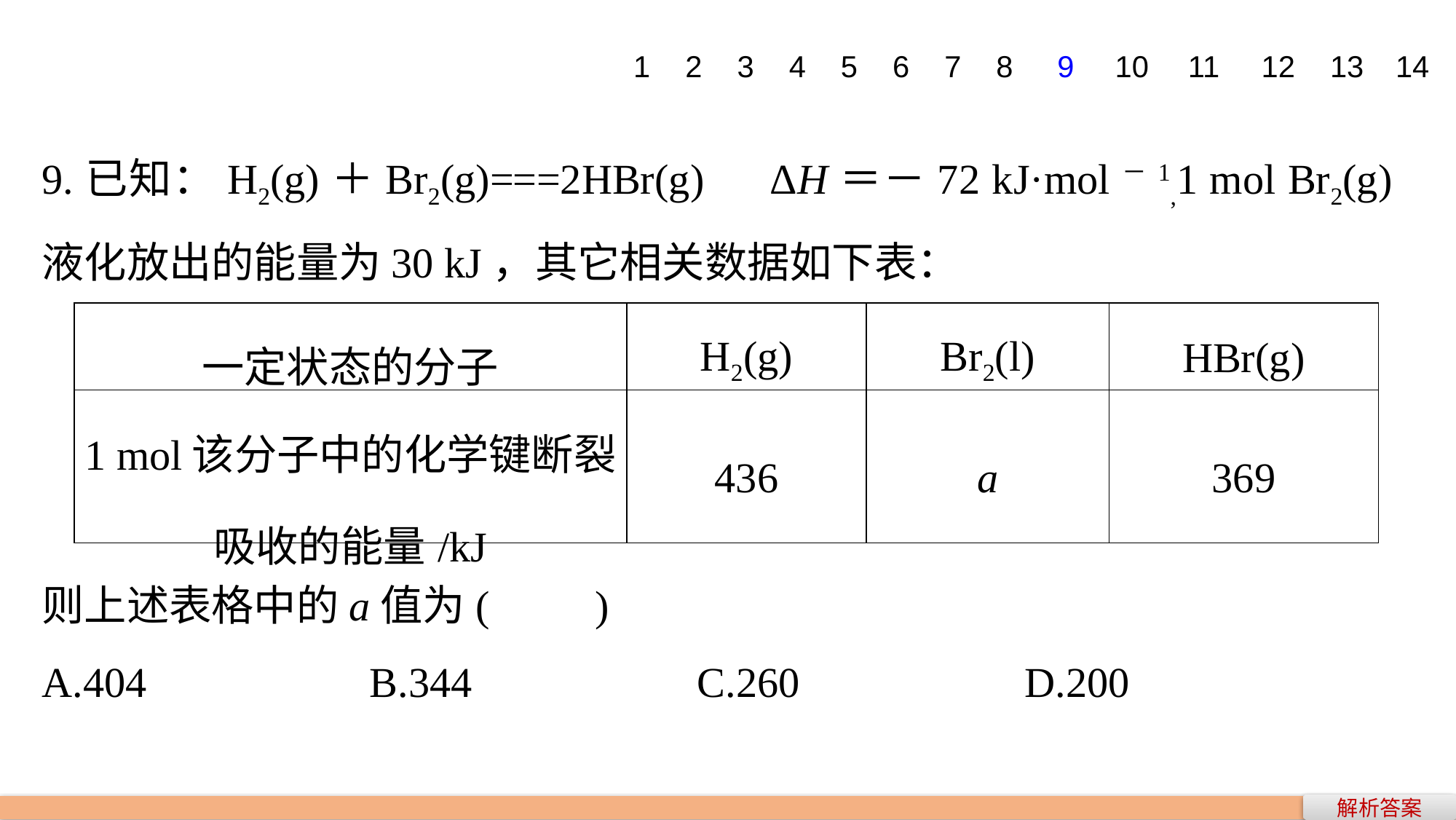

1
2
3
4
5
6
7
8
9
10
11
12
13
14
9.已知：H2(g)＋Br2(g)===2HBr(g)　ΔH＝－72 kJ·mol－1,1 mol Br2(g)液化放出的能量为30 kJ，其它相关数据如下表：
| 一定状态的分子 | H2(g) | Br2(l) | HBr(g) |
| --- | --- | --- | --- |
| 1 mol该分子中的化学键断裂吸收的能量/kJ | 436 | a | 369 |
则上述表格中的a值为(　　)
A.404  		B.344  		C.260  		D.200
解析答案